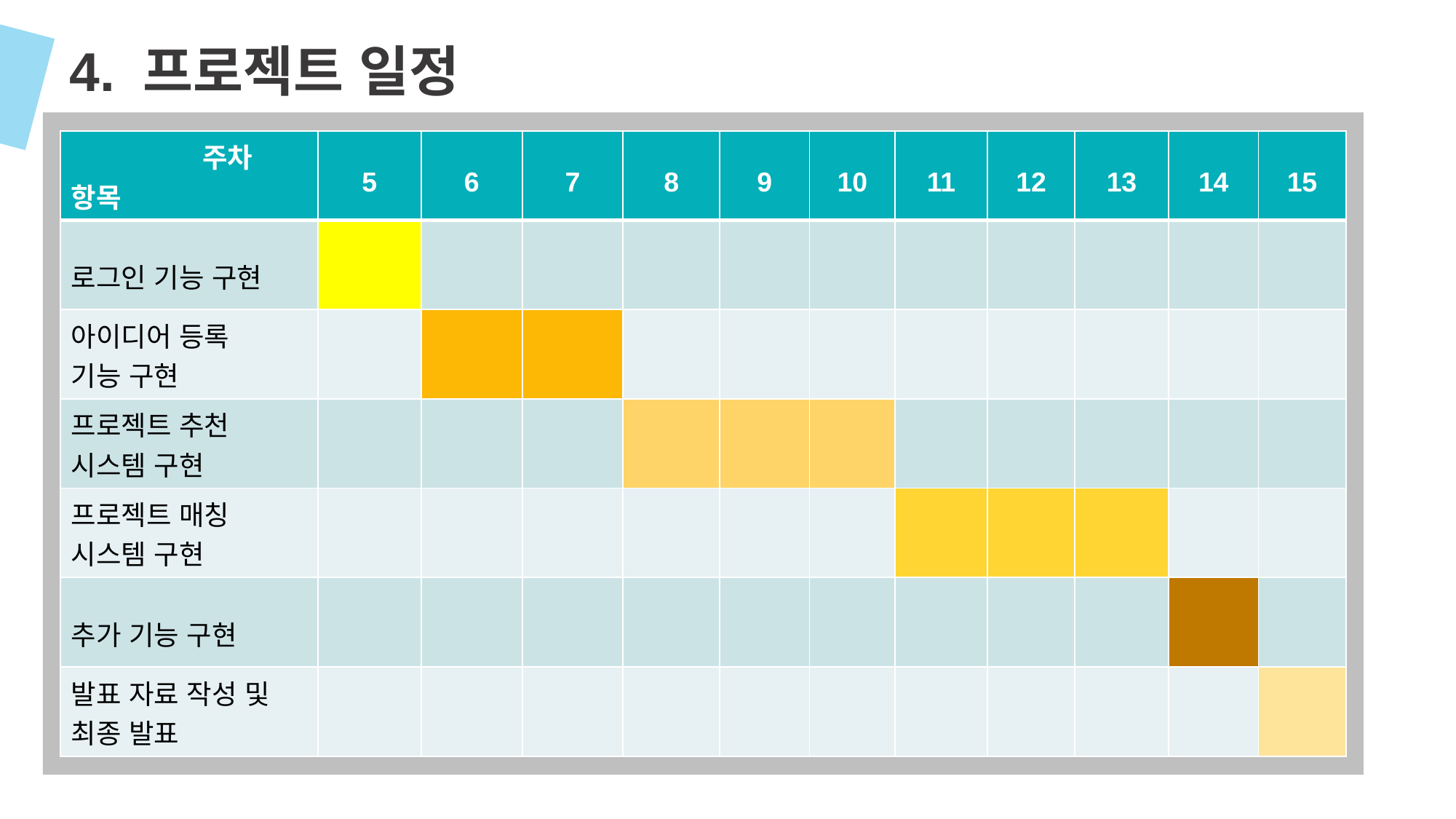

4. 프로젝트 일정
     주차 별 프로젝트 계획

| 주차 항목 | 5 | 6 | 7 | 8 | 9 | 10 | 11 | 12 | 13 | 14 | 15 |
| --- | --- | --- | --- | --- | --- | --- | --- | --- | --- | --- | --- |
| 로그인 기능 구현 |  |  |  |  |  |  |  |  |  |  |  |
| 아이디어 등록 기능 구현 |  |  |  |  |  |  |  |  |  |  |  |
| 프로젝트 추천 시스템 구현 |  |  |  |  |  |  |  |  |  |  |  |
| 프로젝트 매칭 시스템 구현 |  |  |  |  |  |  |  |  |  |  |  |
| 추가 기능 구현 |  |  |  |  |  |  |  |  |  |  |  |
| 발표 자료 작성 및 최종 발표 |  |  |  |  |  |  |  |  |  |  |  |